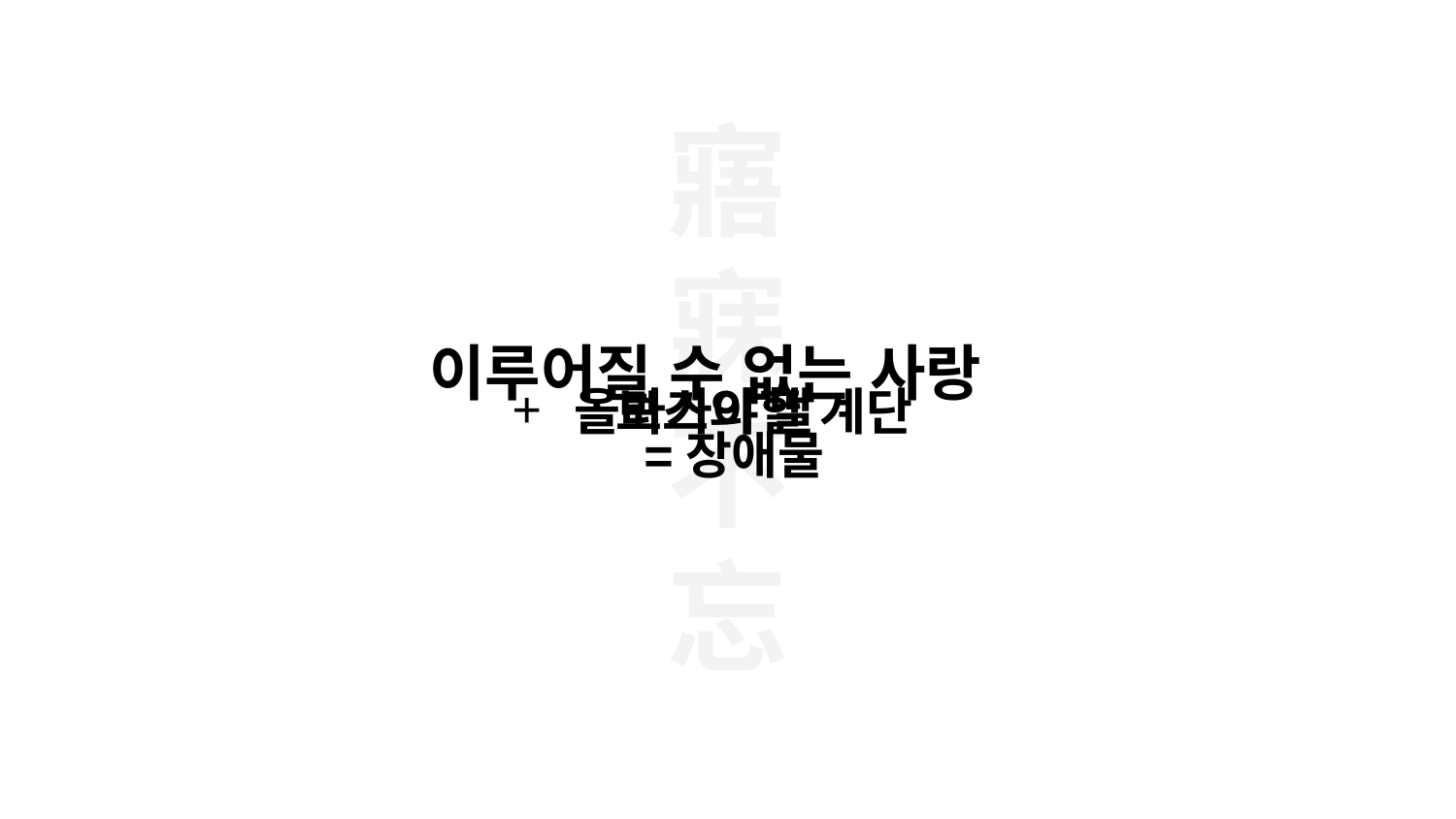

이루어질 수 없는 사랑
올라가야할 계단
보스의 딸
=장애물